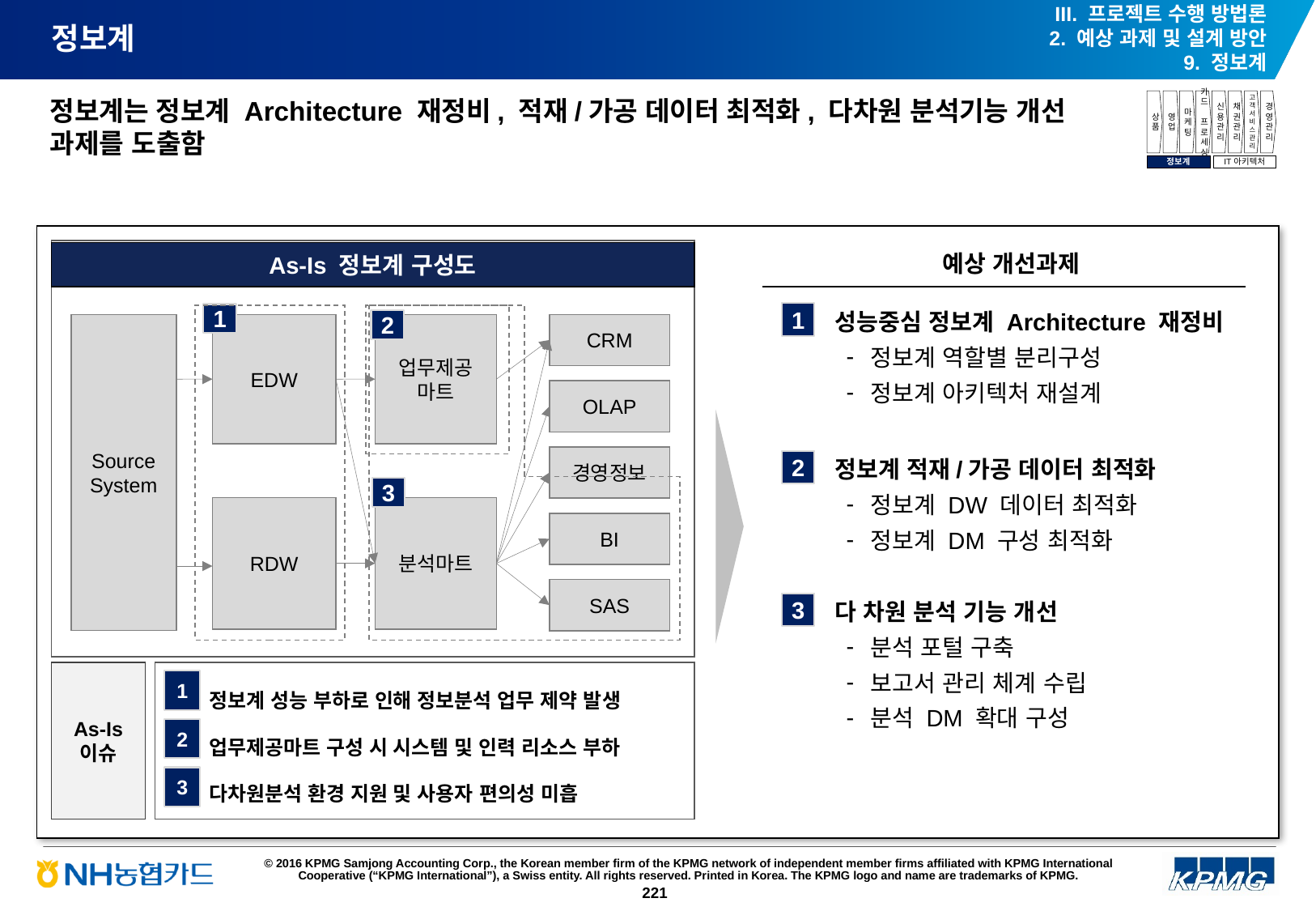

III. 프로젝트 수행 방법론
2. 예상 과제 및 설계 방안
9. 정보계
# 정보계
정보계는 정보계 Architecture 재정비, 적재/가공 데이터 최적화, 다차원 분석기능 개선 과제를 도출함
상품
영업
마케팅
카드
프로세싱
신용관리
채권관리
고객서비스관리
경영관리
정보계
IT아키텍처

예상 개선과제

As-Is 정보계 구성도
성능중심 정보계 Architecture 재정비
정보계 역할별 분리구성
정보계 아키텍처 재설계
1
1

2
Source System
EDW
업무제공
마트
CRM
OLAP
경영정보
3
RDW
분석마트
BI
SAS
정보계 적재/가공 데이터 최적화
정보계 DW 데이터 최적화
정보계 DM 구성 최적화
2

다 차원 분석 기능 개선
분석 포털 구축
보고서 관리 체계 수립
분석 DM 확대 구성
3
As-Is 이슈
정보계 성능 부하로 인해 정보분석 업무 제약 발생
업무제공마트 구성 시 시스템 및 인력 리소스 부하
다차원분석 환경 지원 및 사용자 편의성 미흡
1
2
3